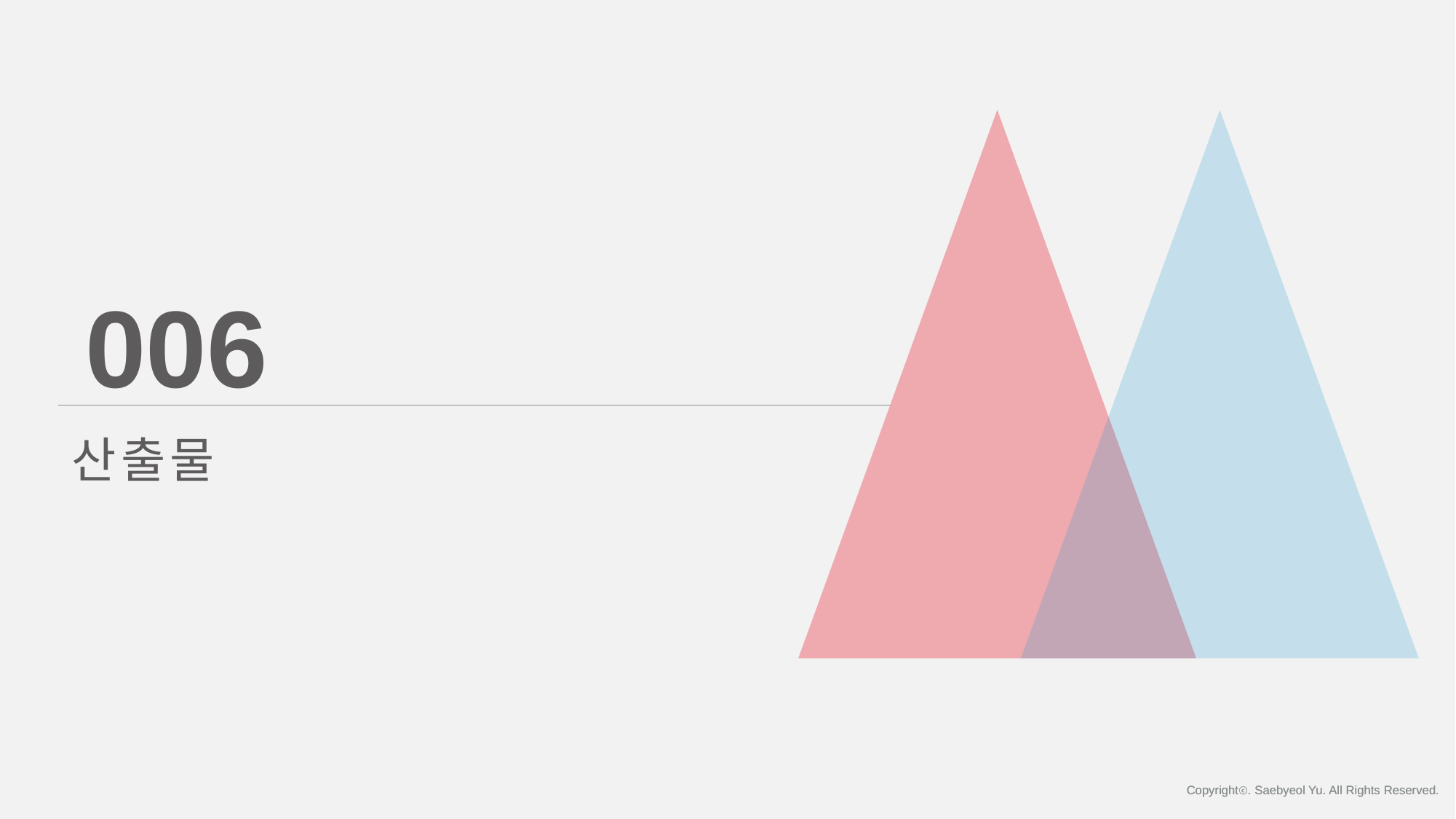

006
산출물
Copyrightⓒ. Saebyeol Yu. All Rights Reserved.